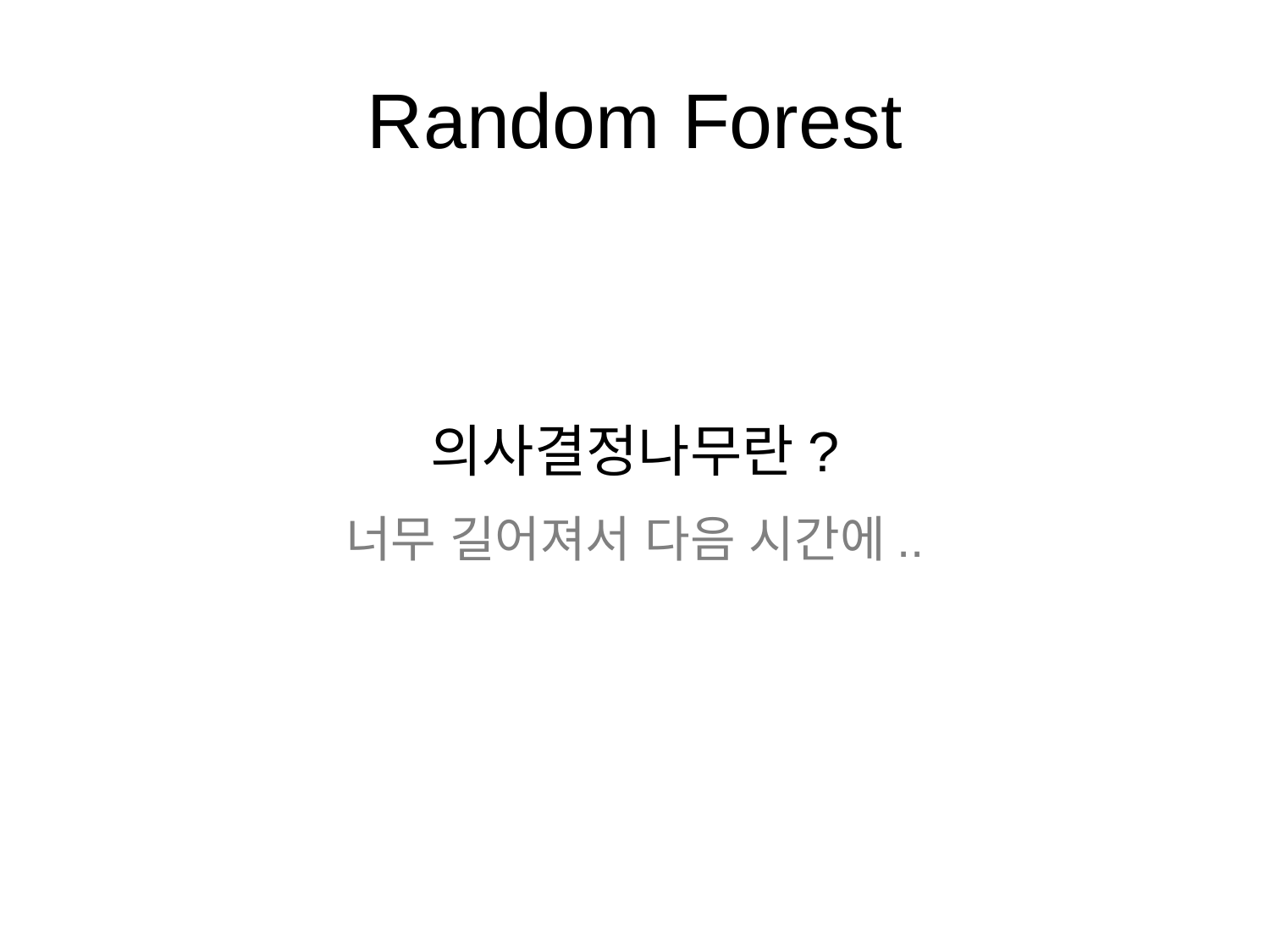

# Random Forest
의사결정나무란?
너무 길어져서 다음 시간에..